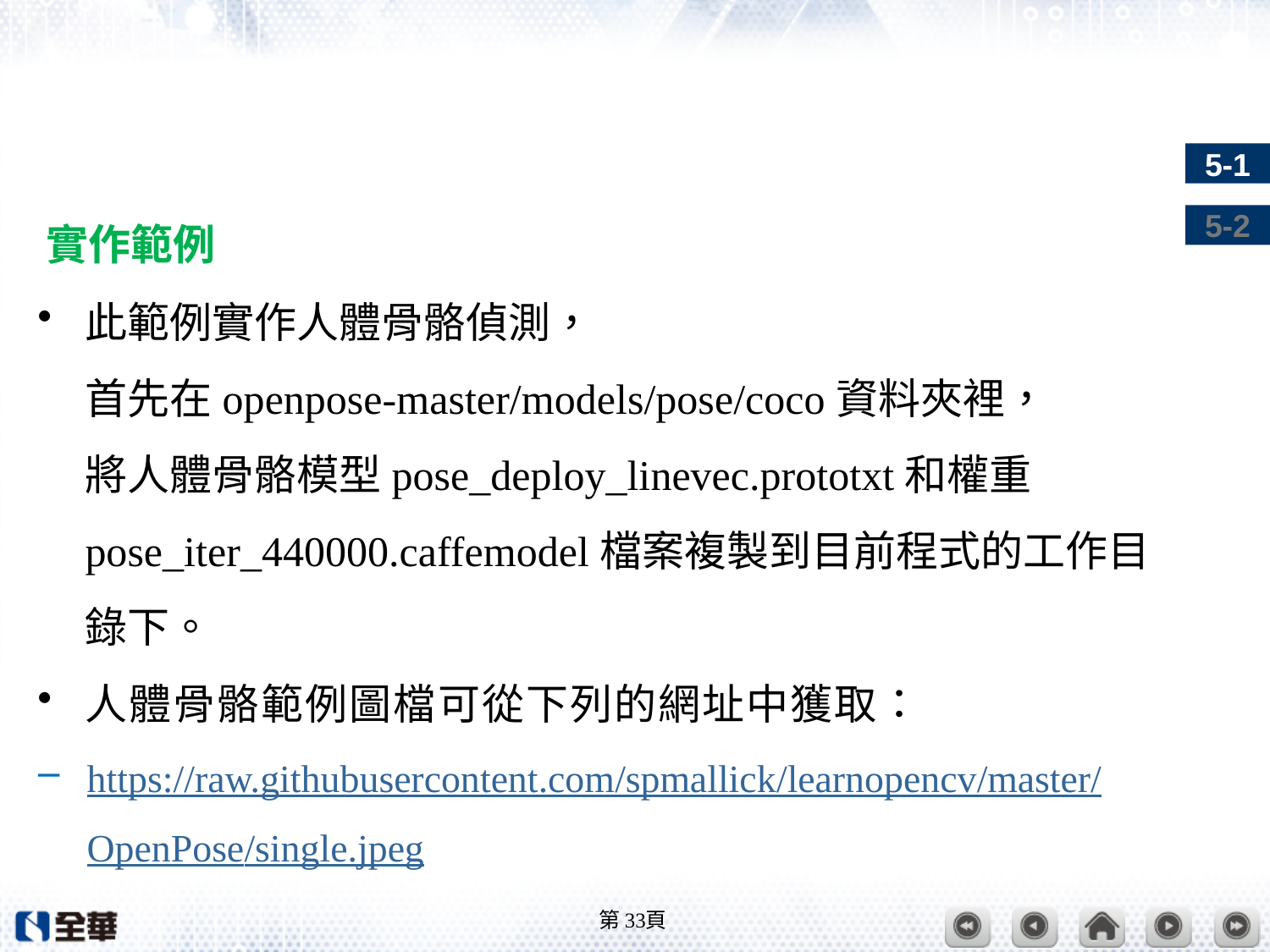

#
實作範例
此範例實作人體骨骼偵測，
首先在openpose-master/models/pose/coco資料夾裡，
將人體骨骼模型pose_deploy_linevec.prototxt和權重pose_iter_440000.caffemodel檔案複製到目前程式的工作目錄下。
人體骨骼範例圖檔可從下列的網址中獲取：
https://raw.githubusercontent.com/spmallick/learnopencv/master/OpenPose/single.jpeg